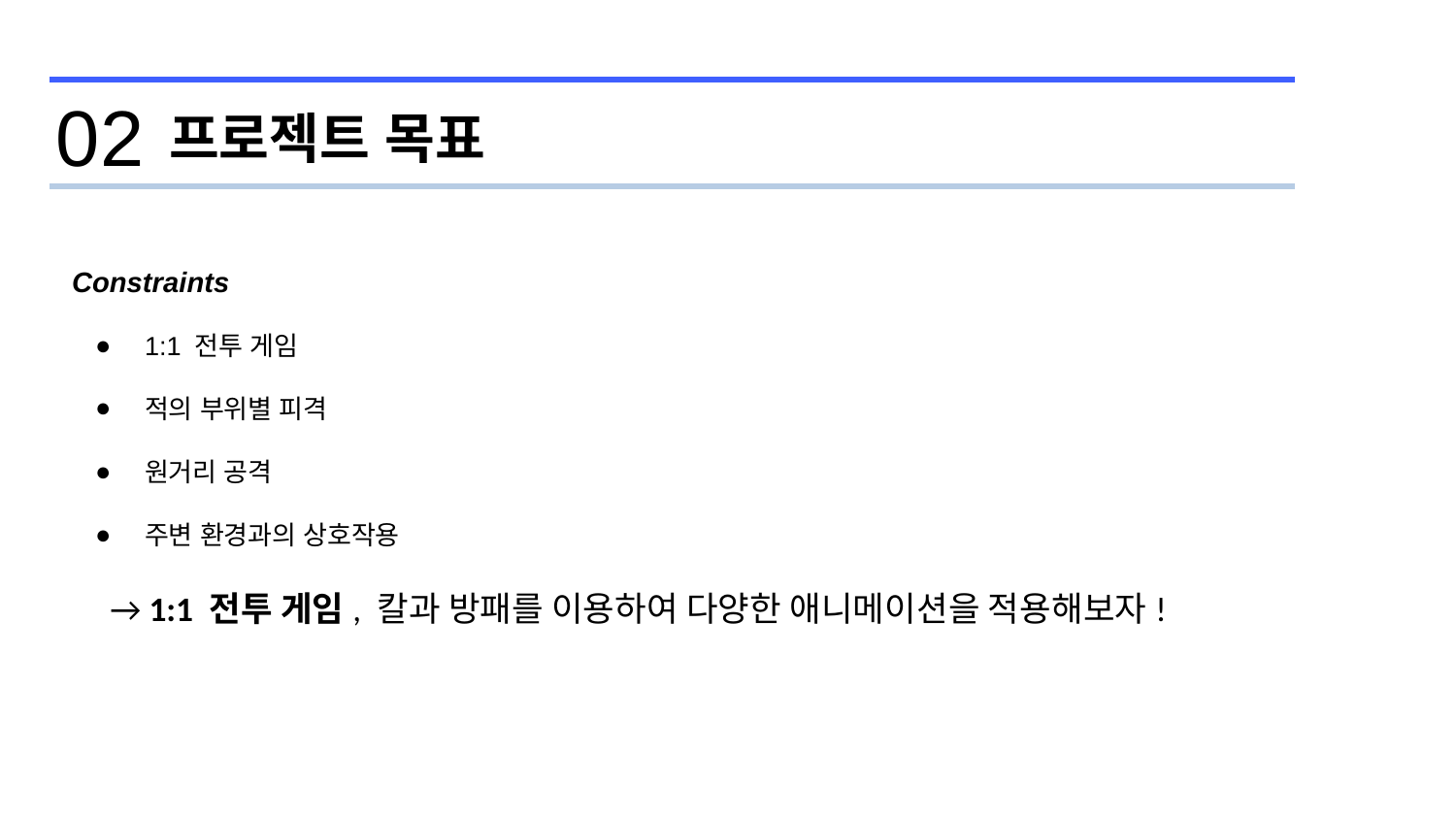

02
프로젝트 목표
Constraints
1:1 전투 게임
적의 부위별 피격
원거리 공격
주변 환경과의 상호작용
→ 1:1 전투 게임, 칼과 방패를 이용하여 다양한 애니메이션을 적용해보자!